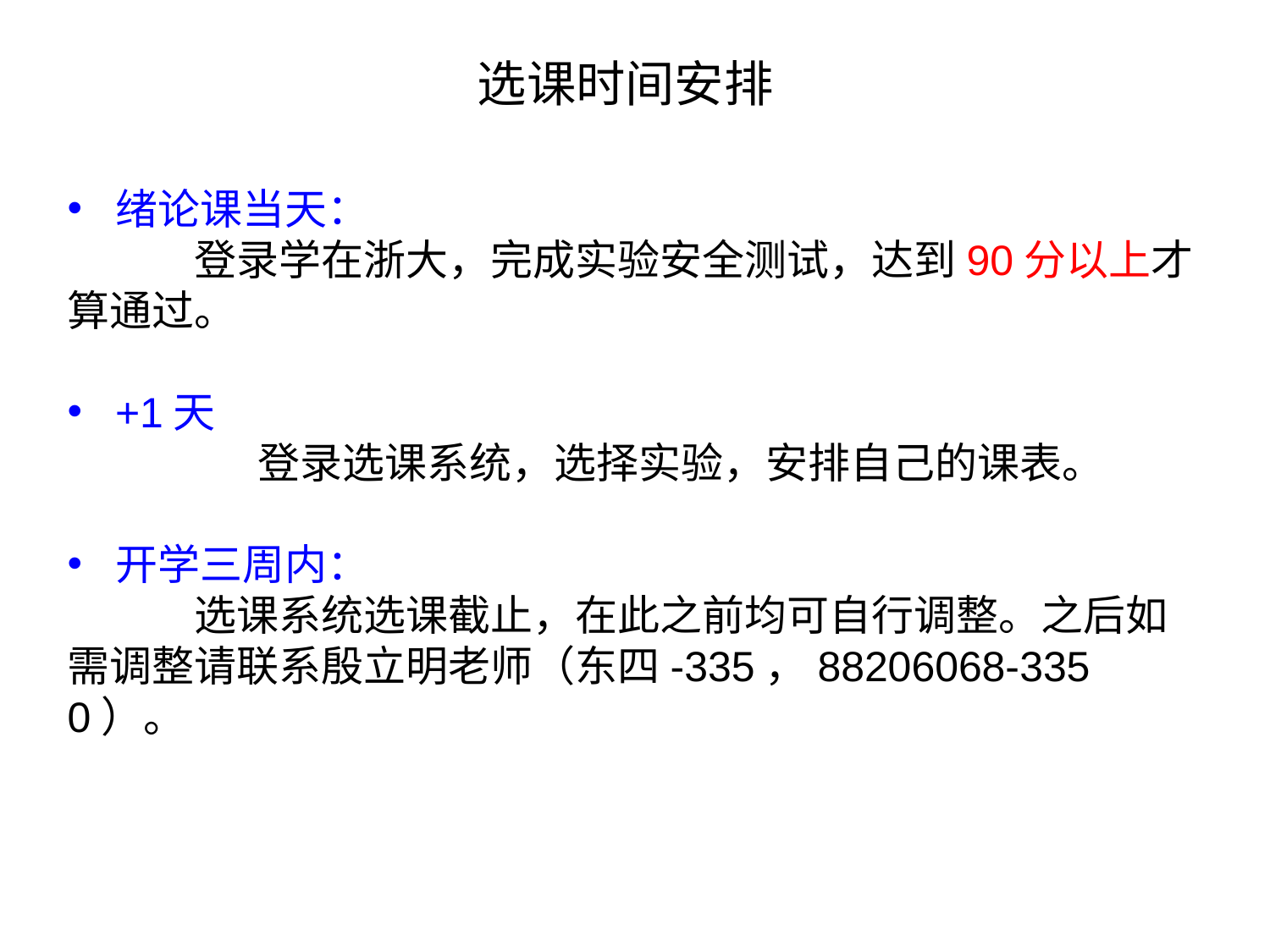

选课时间安排
绪论课当天：
	登录学在浙大，完成实验安全测试，达到90分以上才算通过。

+1天
	登录选课系统，选择实验，安排自己的课表。

开学三周内：
	选课系统选课截止，在此之前均可自行调整。之后如需调整请联系殷立明老师（东四-335，88206068-3350）。